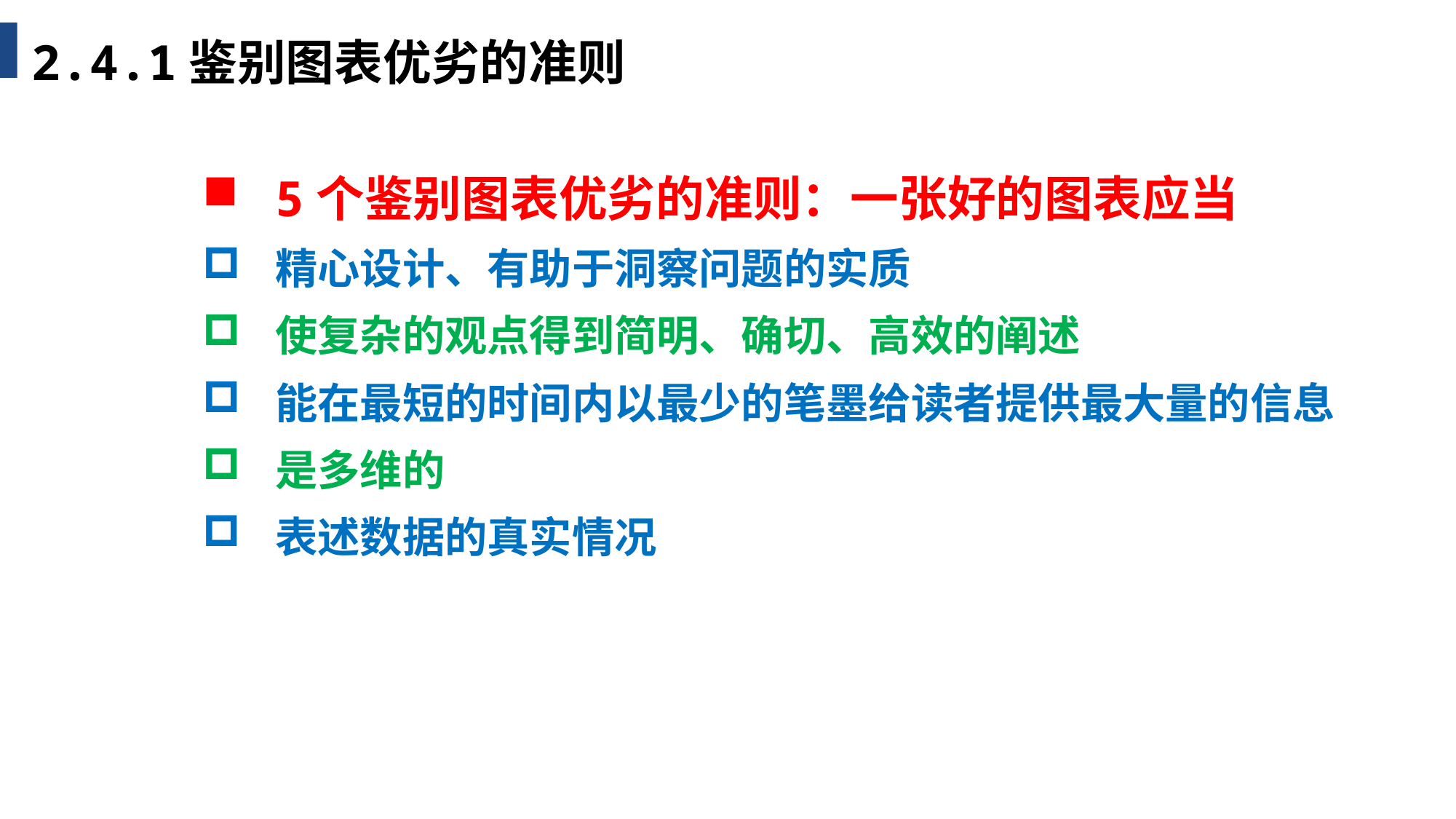

2.4.1鉴别图表优劣的准则

5个鉴别图表优劣的准则：一张好的图表应当
精心设计、有助于洞察问题的实质
使复杂的观点得到简明、确切、高效的阐述
能在最短的时间内以最少的笔墨给读者提供最大量的信息
是多维的
表述数据的真实情况